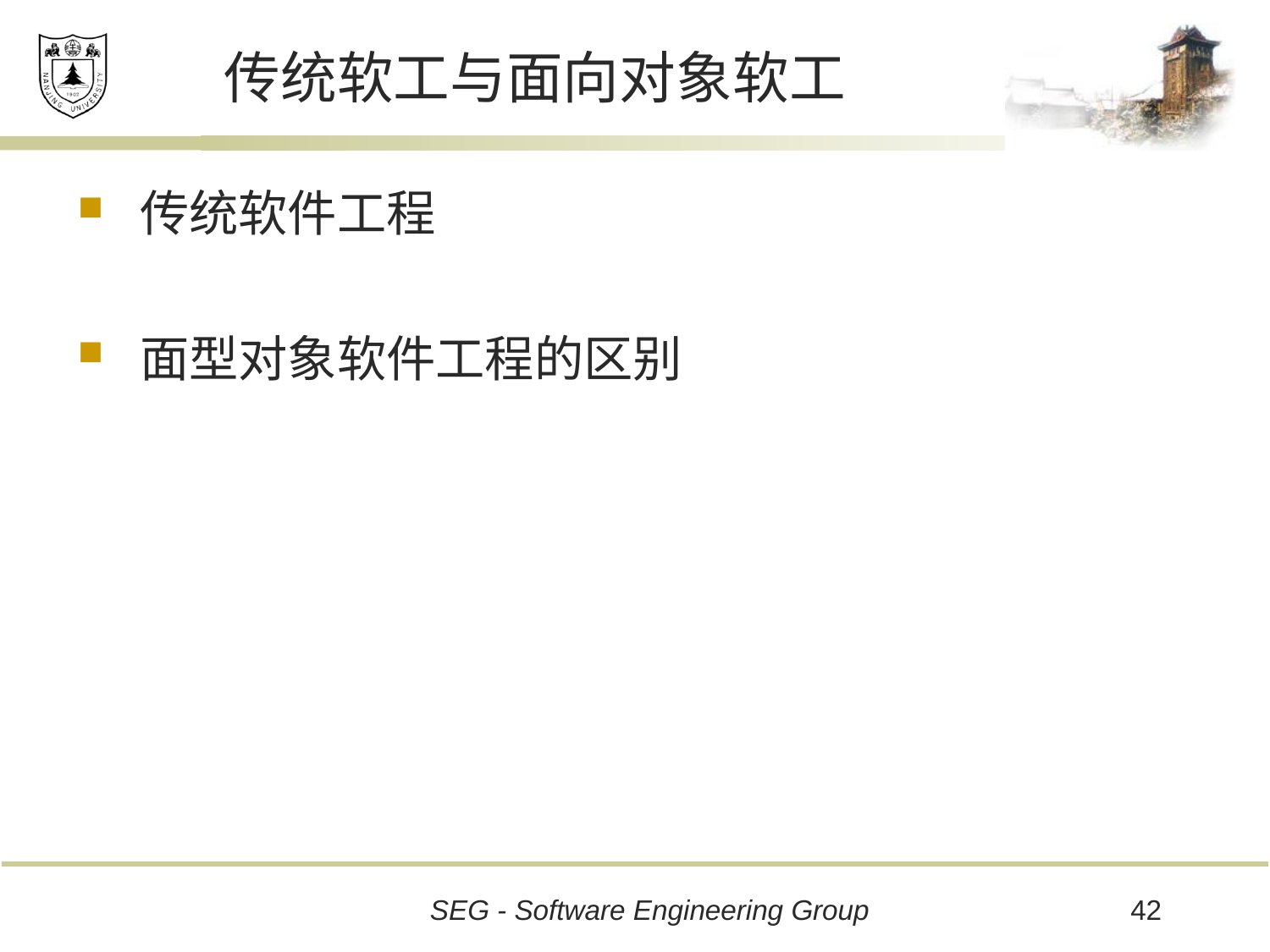

# 传统软工与面向对象软工
传统软件工程

面型对象软件工程的区别

42
SEG - Software Engineering Group